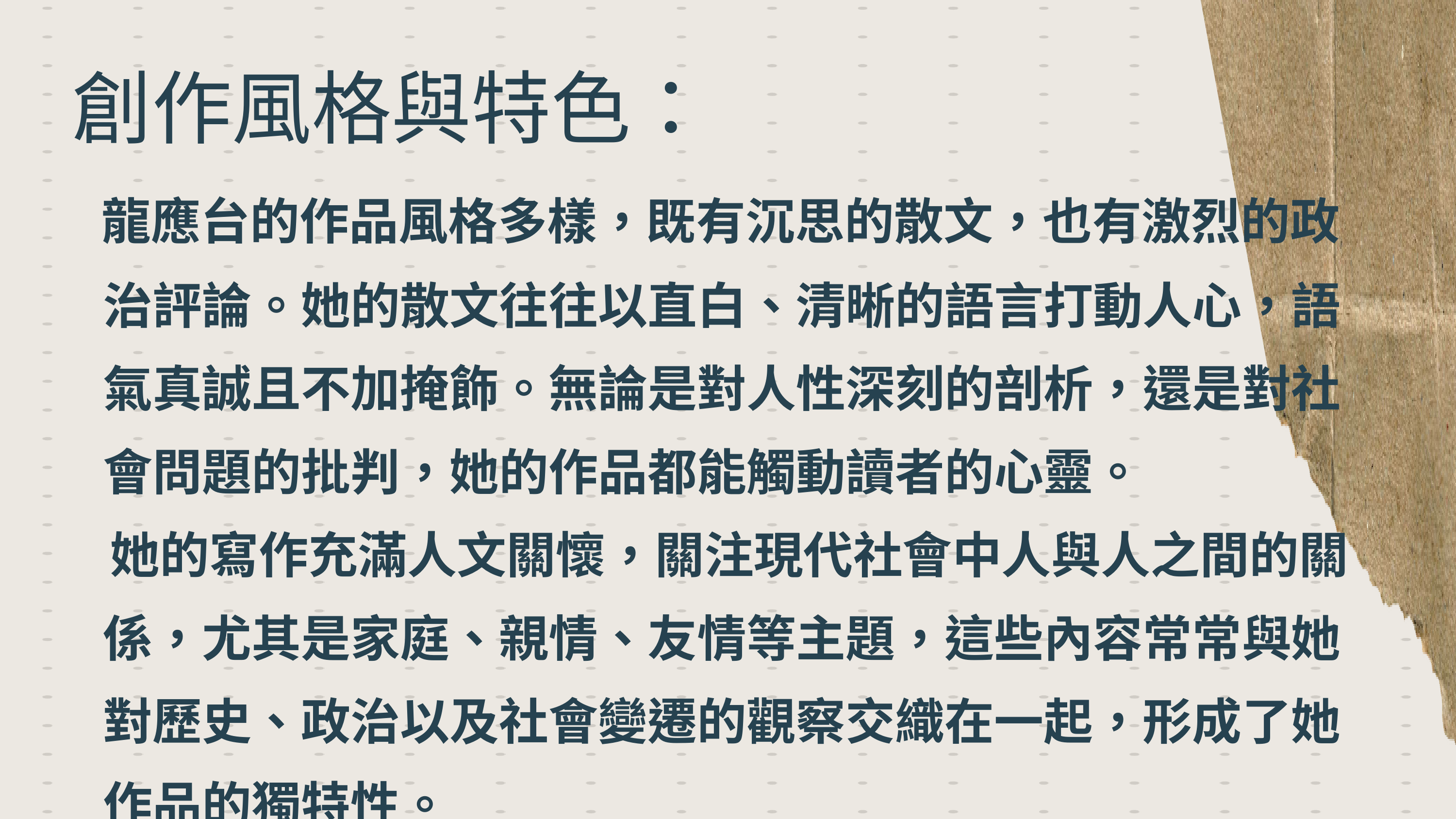

創作風格與特色：
 龍應台的作品風格多樣，既有沉思的散文，也有激烈的政治評論。她的散文往往以直白、清晰的語言打動人心，語氣真誠且不加掩飾。無論是對人性深刻的剖析，還是對社會問題的批判，她的作品都能觸動讀者的心靈。
  她的寫作充滿人文關懷，關注現代社會中人與人之間的關係，尤其是家庭、親情、友情等主題，這些內容常常與她對歷史、政治以及社會變遷的觀察交織在一起，形成了她作品的獨特性。